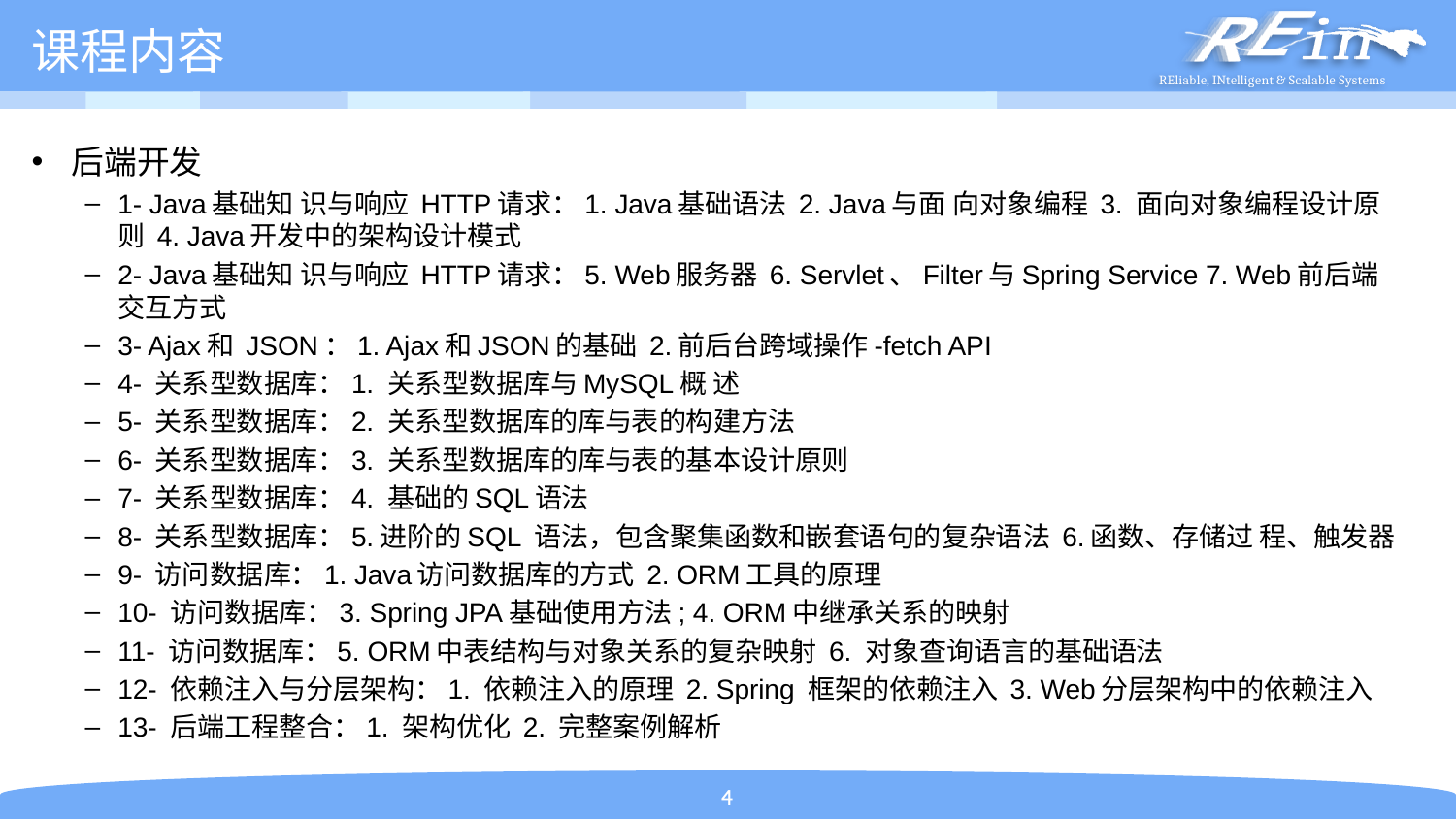

# 课程内容
后端开发
1- Java基础知 识与响应 HTTP请求：1. Java基础语法 2. Java与面 向对象编程 3. 面向对象编程设计原则 4. Java开发中的架构设计模式
2- Java基础知 识与响应 HTTP请求：5. Web服务器 6. Servlet、Filter与Spring Service 7. Web前后端交互方式
3- Ajax和 JSON：1. Ajax和JSON的基础 2.前后台跨域操作-fetch API
4- 关系型数据库：1. 关系型数据库与MySQL概 述
5- 关系型数据库：2. 关系型数据库的库与表的构建方法
6- 关系型数据库：3. 关系型数据库的库与表的基本设计原则
7- 关系型数据库：4. 基础的SQL语法
8- 关系型数据库：5.进阶的SQL 语法，包含聚集函数和嵌套语句的复杂语法 6.函数、存储过 程、触发器
9- 访问数据库：1. Java访问数据库的方式 2. ORM工具的原理
10- 访问数据库：3. Spring JPA基础使用方法; 4. ORM中继承关系的映射
11- 访问数据库：5. ORM中表结构与对象关系的复杂映射 6. 对象查询语言的基础语法
12- 依赖注入与分层架构：1. 依赖注入的原理 2. Spring 框架的依赖注入 3. Web分层架构中的依赖注入
13- 后端工程整合：1. 架构优化 2. 完整案例解析
4